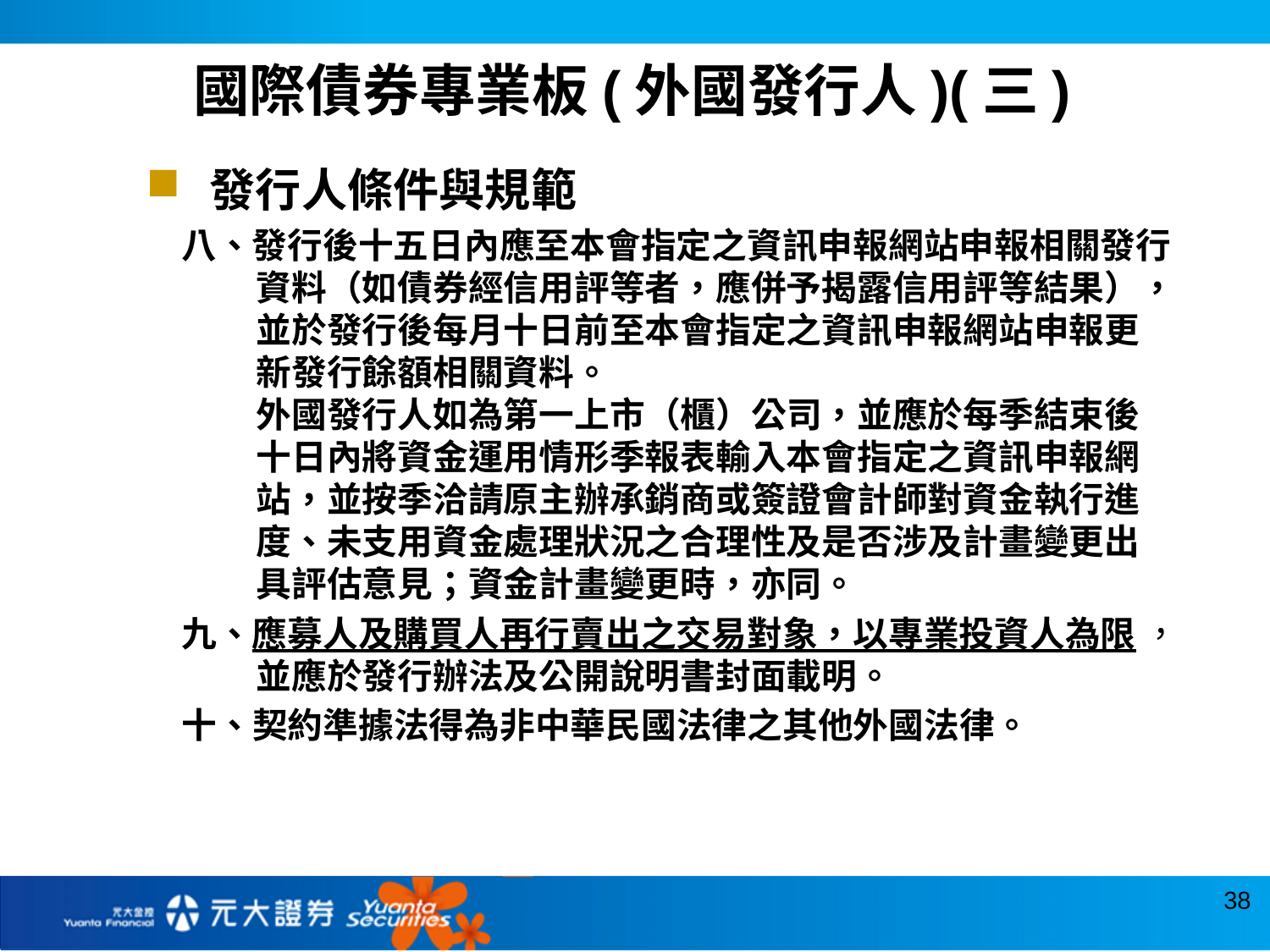

國際債券專業板(外國發行人)(三)
發行人條件與規範
八、發行後十五日內應至本會指定之資訊申報網站申報相關發行資料（如債券經信用評等者，應併予揭露信用評等結果），並於發行後每月十日前至本會指定之資訊申報網站申報更新發行餘額相關資料。
外國發行人如為第一上市（櫃）公司，並應於每季結束後十日內將資金運用情形季報表輸入本會指定之資訊申報網站，並按季洽請原主辦承銷商或簽證會計師對資金執行進度、未支用資金處理狀況之合理性及是否涉及計畫變更出具評估意見；資金計畫變更時，亦同。
九、應募人及購買人再行賣出之交易對象，以專業投資人為限 ，並應於發行辦法及公開說明書封面載明。
十、契約準據法得為非中華民國法律之其他外國法律。